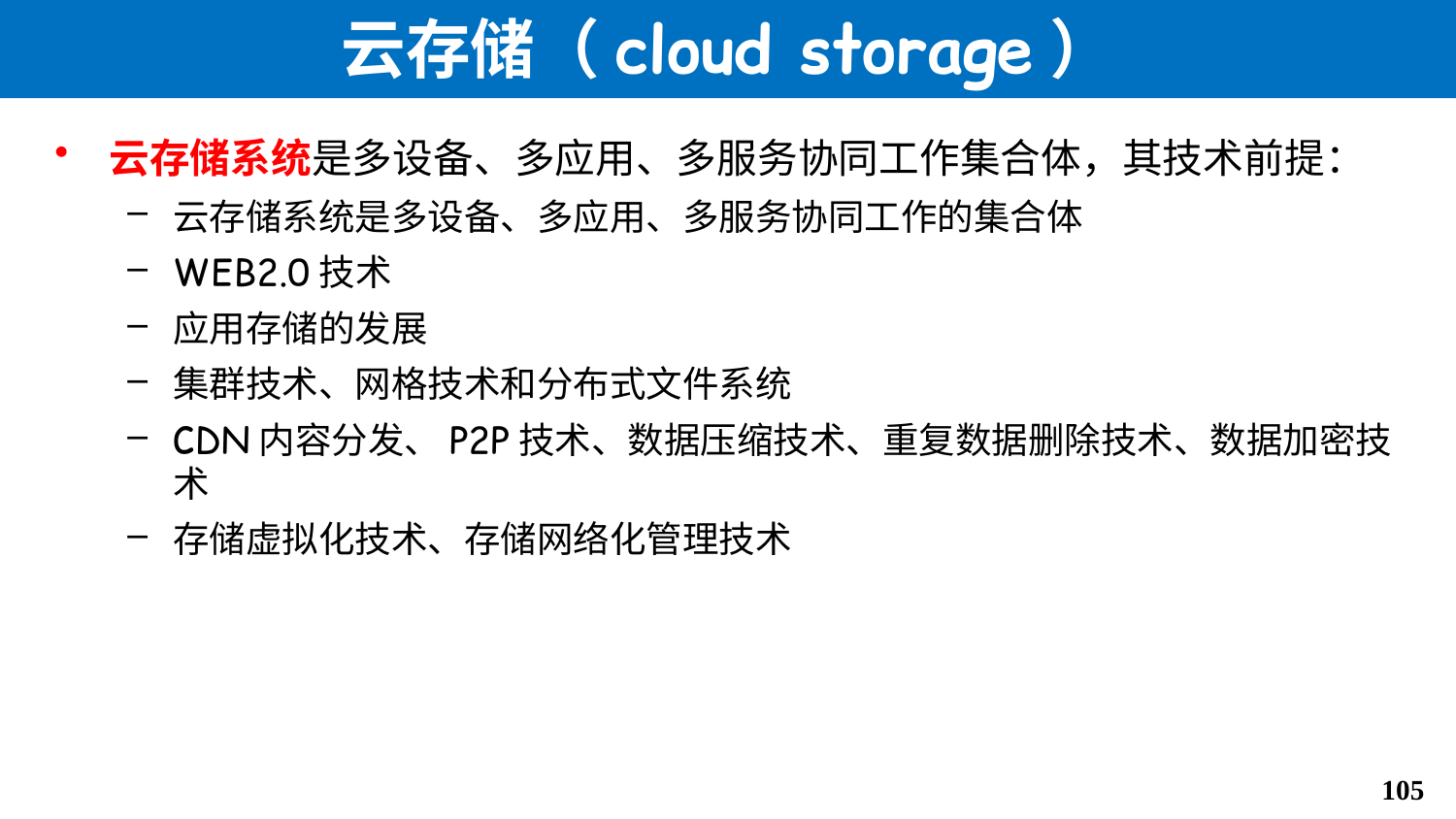

# 云存储（cloud storage）
云存储系统是多设备、多应用、多服务协同工作集合体，其技术前提：
云存储系统是多设备、多应用、多服务协同工作的集合体
WEB2.0技术
应用存储的发展
集群技术、网格技术和分布式文件系统
CDN内容分发、P2P技术、数据压缩技术、重复数据删除技术、数据加密技术
存储虚拟化技术、存储网络化管理技术